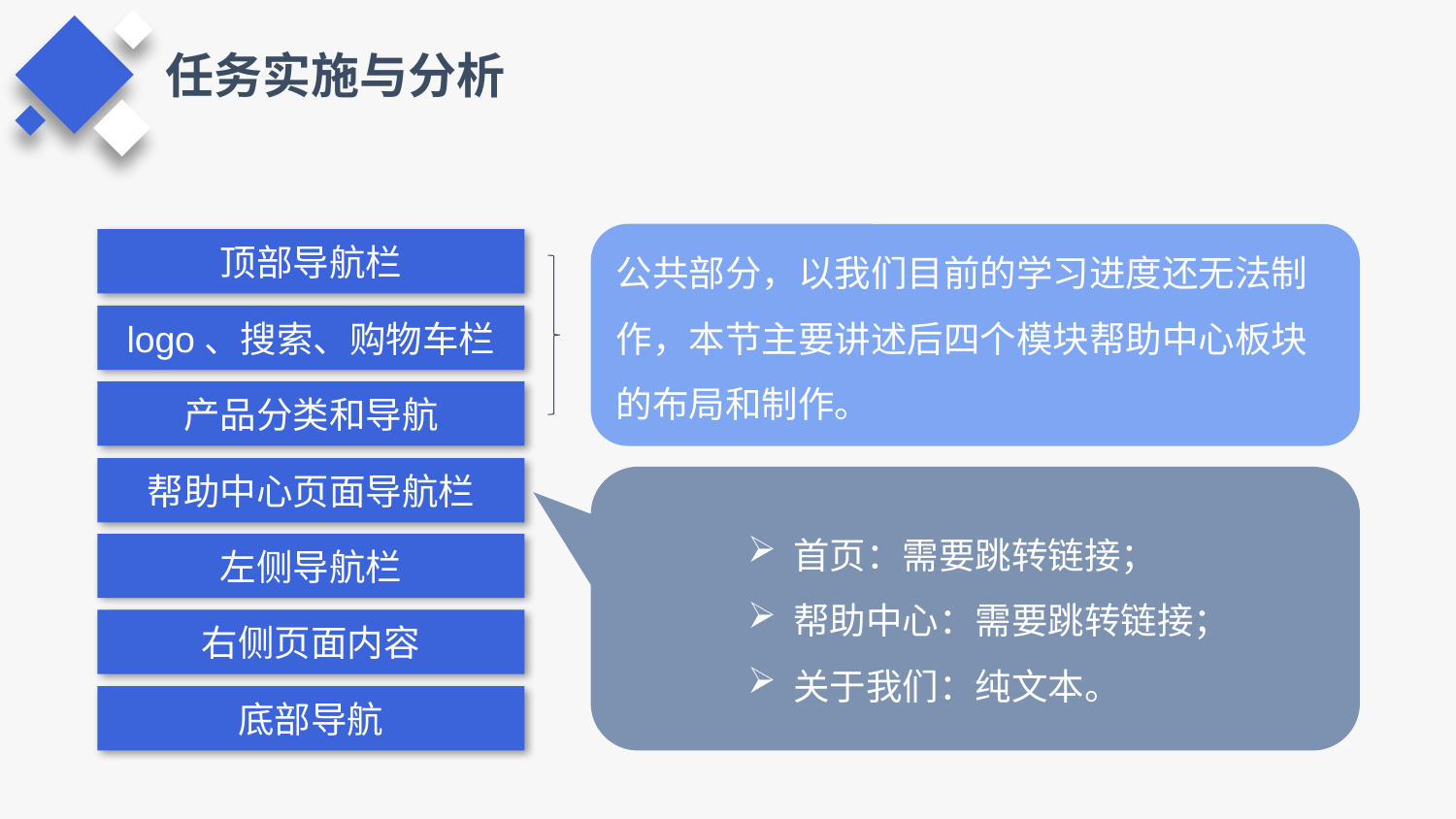

任务实施与分析

公共部分，以我们目前的学习进度还无法制作，本节主要讲述后四个模块帮助中心板块的布局和制作。
顶部导航栏

logo、搜索、购物车栏
产品分类和导航
帮助中心页面导航栏
首页：需要跳转链接；
帮助中心：需要跳转链接；
关于我们：纯文本。
左侧导航栏
右侧页面内容
底部导航